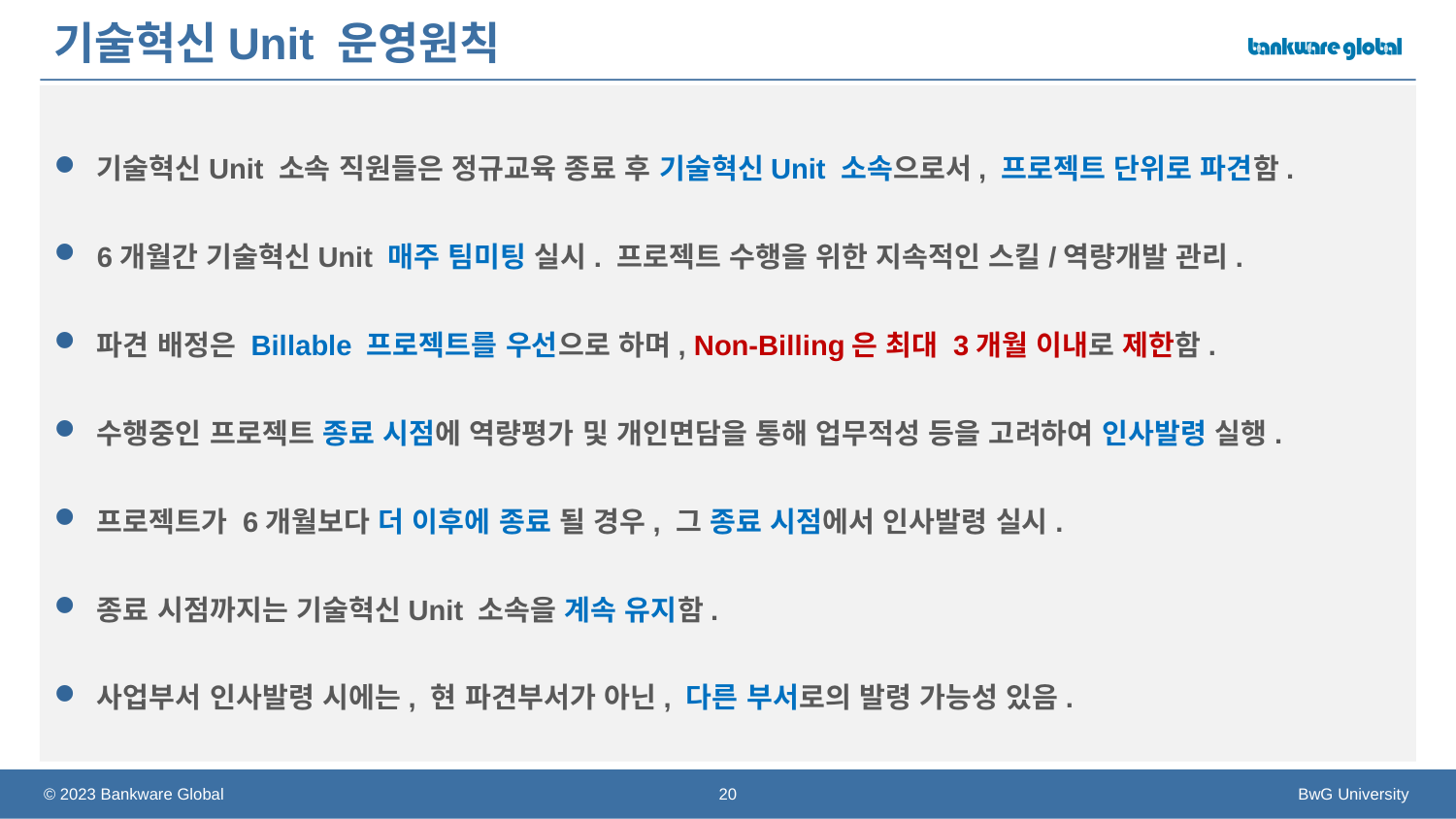

# 기술혁신Unit 운영원칙
기술혁신Unit 소속 직원들은 정규교육 종료 후 기술혁신Unit 소속으로서, 프로젝트 단위로 파견함.
6개월간 기술혁신Unit 매주 팀미팅 실시. 프로젝트 수행을 위한 지속적인 스킬/역량개발 관리.
파견 배정은 Billable 프로젝트를 우선으로 하며, Non-Billing은 최대 3개월 이내로 제한함.
수행중인 프로젝트 종료 시점에 역량평가 및 개인면담을 통해 업무적성 등을 고려하여 인사발령 실행.
프로젝트가 6개월보다 더 이후에 종료 될 경우, 그 종료 시점에서 인사발령 실시.
종료 시점까지는 기술혁신Unit 소속을 계속 유지함.
사업부서 인사발령 시에는, 현 파견부서가 아닌, 다른 부서로의 발령 가능성 있음.
20